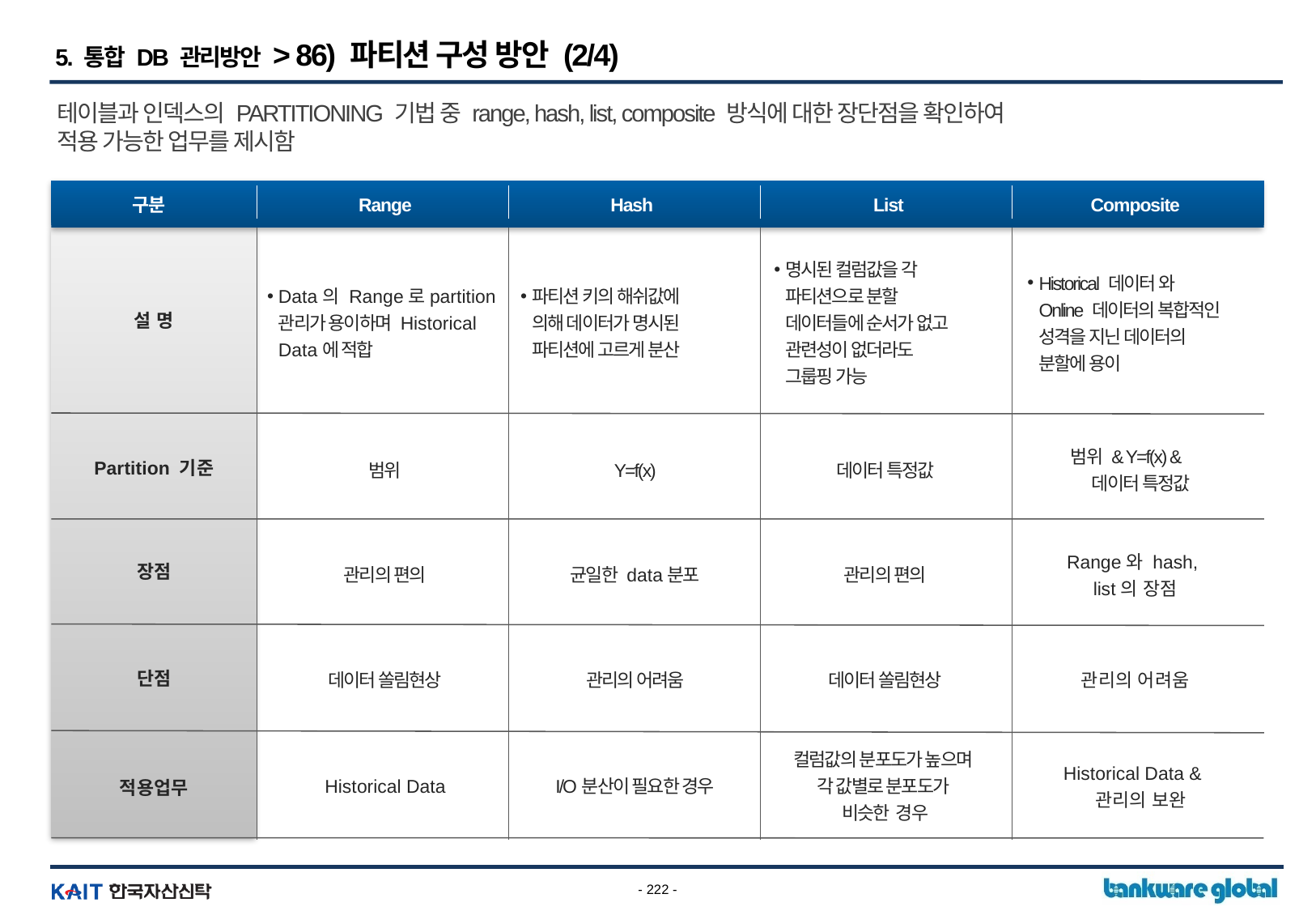

5. 통합 DB 관리방안 > 86) 파티션 구성 방안 (2/4)
테이블과 인덱스의 PARTITIONING 기법 중 range, hash, list, composite 방식에 대한 장단점을 확인하여
적용 가능한 업무를 제시함

구분
Range
Hash
List
Composite

설 명
Data의 Range로partition
관리가 용이하며 Historical
Data에 적합
파티션 키의 해쉬값에
의해 데이터가 명시된
파티션에 고르게 분산
명시된 컬럼값을 각
파티션으로 분할
데이터들에 순서가 없고
관련성이 없더라도
그룹핑 가능
Historical 데이터 와
Online 데이터의 복합적인
성격을 지닌 데이터의
분할에 용이
Partition 기준
범위
Y=f(x)
데이터 특정값
범위 & Y=f(x) &
데이터 특정값
장점
관리의 편의
균일한 data분포
관리의 편의
Range와 hash,
list의 장점
데이터 쏠림현상
관리의 어려움
데이터 쏠림현상
관리의 어려움
단점
Historical Data
I/O분산이 필요한 경우
컬럼값의 분포도가 높으며
각 값별로 분포도가
비슷한  경우
Historical Data &
관리의 보완
적용업무